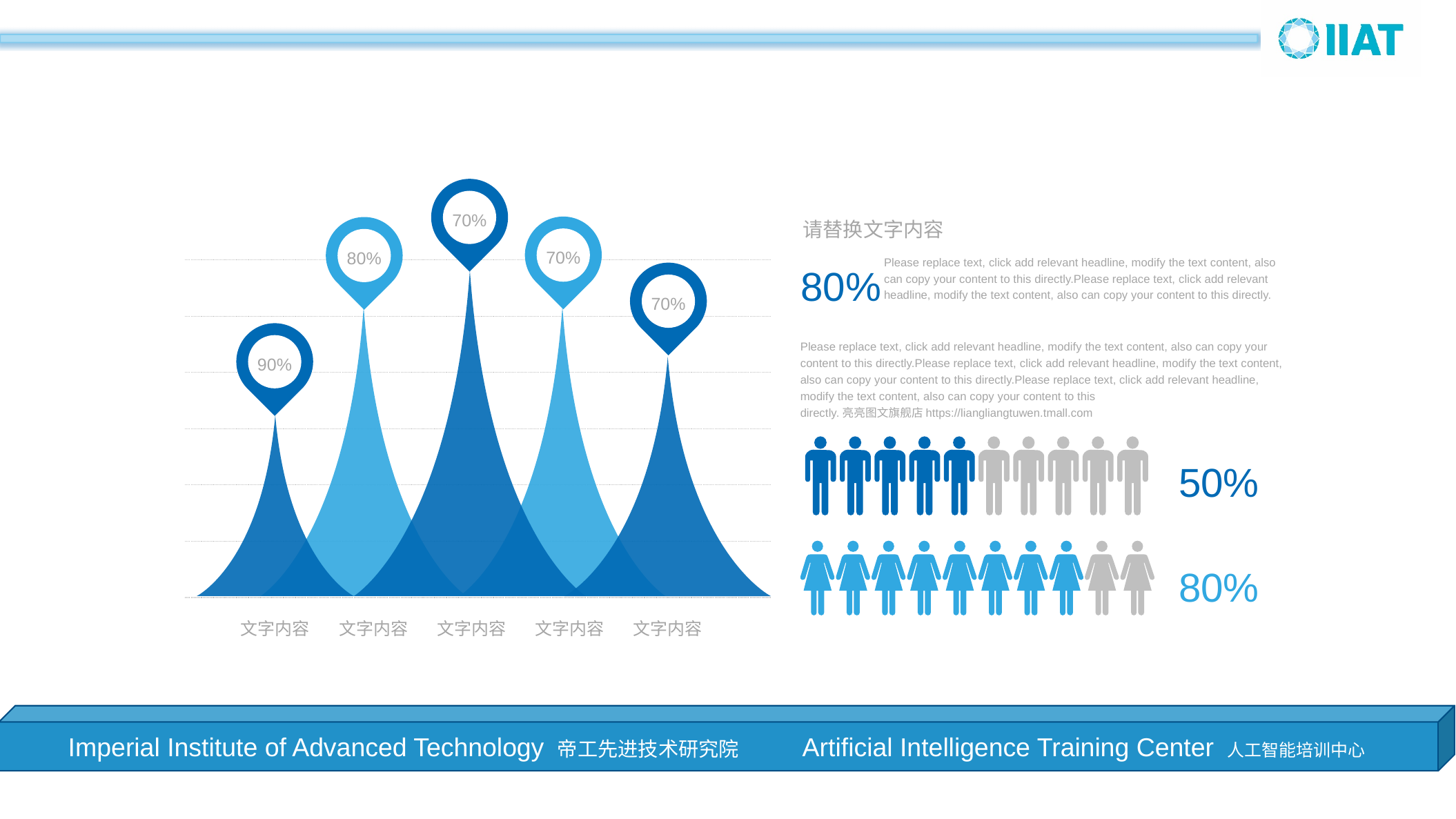

70%
请替换文字内容

70%

80%
80%
Please replace text, click add relevant headline, modify the text content, also can copy your content to this directly.Please replace text, click add relevant headline, modify the text content, also can copy your content to this directly.

70%

90%
Please replace text, click add relevant headline, modify the text content, also can copy your content to this directly.Please replace text, click add relevant headline, modify the text content, also can copy your content to this directly.Please replace text, click add relevant headline, modify the text content, also can copy your content to this directly.亮亮图文旗舰店https://liangliangtuwen.tmall.com

50%

80%
文字内容
文字内容
文字内容
文字内容
文字内容